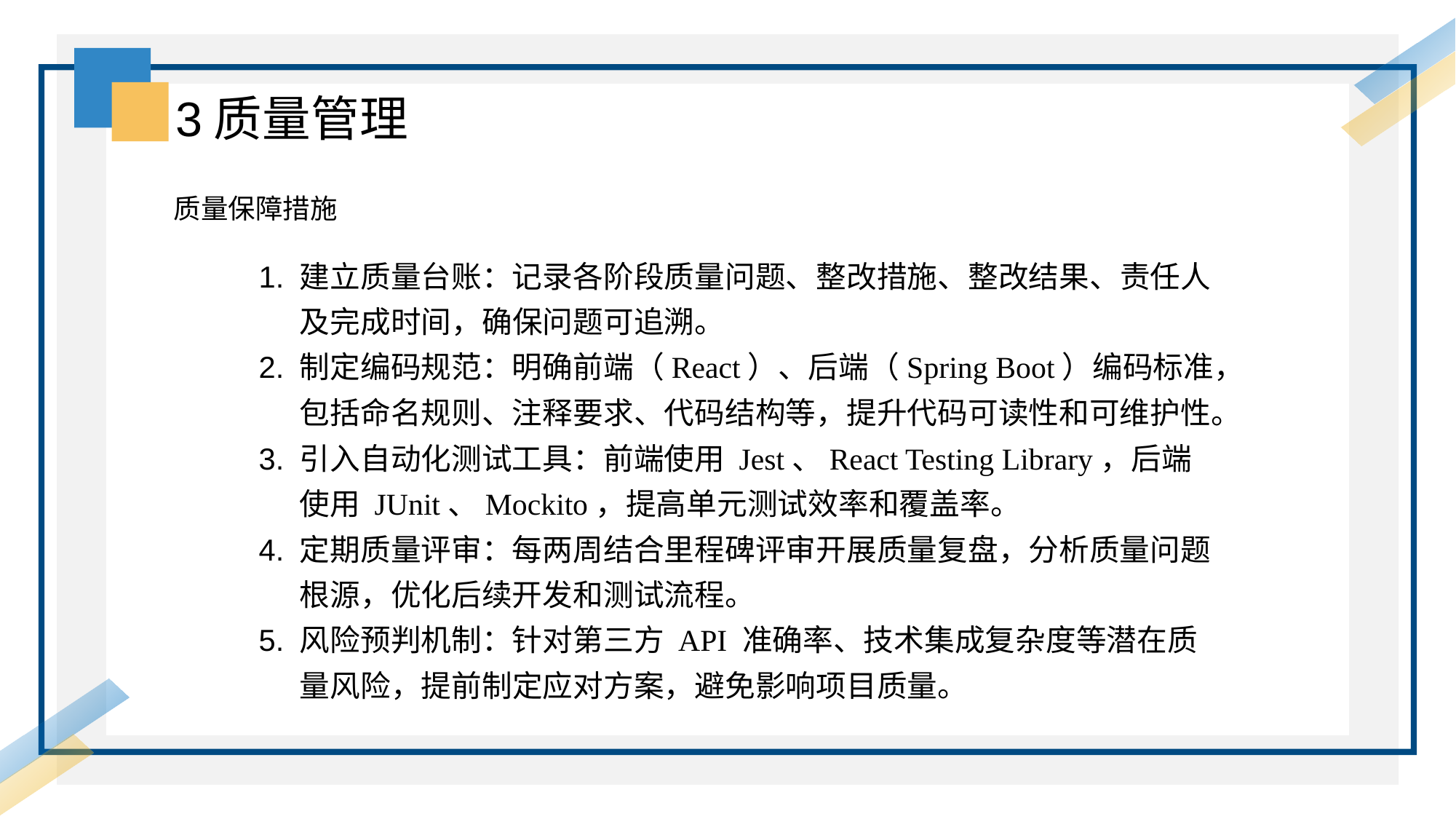

3质量管理
质量保障措施
建立质量台账：记录各阶段质量问题、整改措施、整改结果、责任人及完成时间，确保问题可追溯。
制定编码规范：明确前端（React）、后端（Spring Boot）编码标准，包括命名规则、注释要求、代码结构等，提升代码可读性和可维护性。
引入自动化测试工具：前端使用 Jest、React Testing Library，后端使用 JUnit、Mockito，提高单元测试效率和覆盖率。
定期质量评审：每两周结合里程碑评审开展质量复盘，分析质量问题根源，优化后续开发和测试流程。
风险预判机制：针对第三方 API 准确率、技术集成复杂度等潜在质量风险，提前制定应对方案，避免影响项目质量。